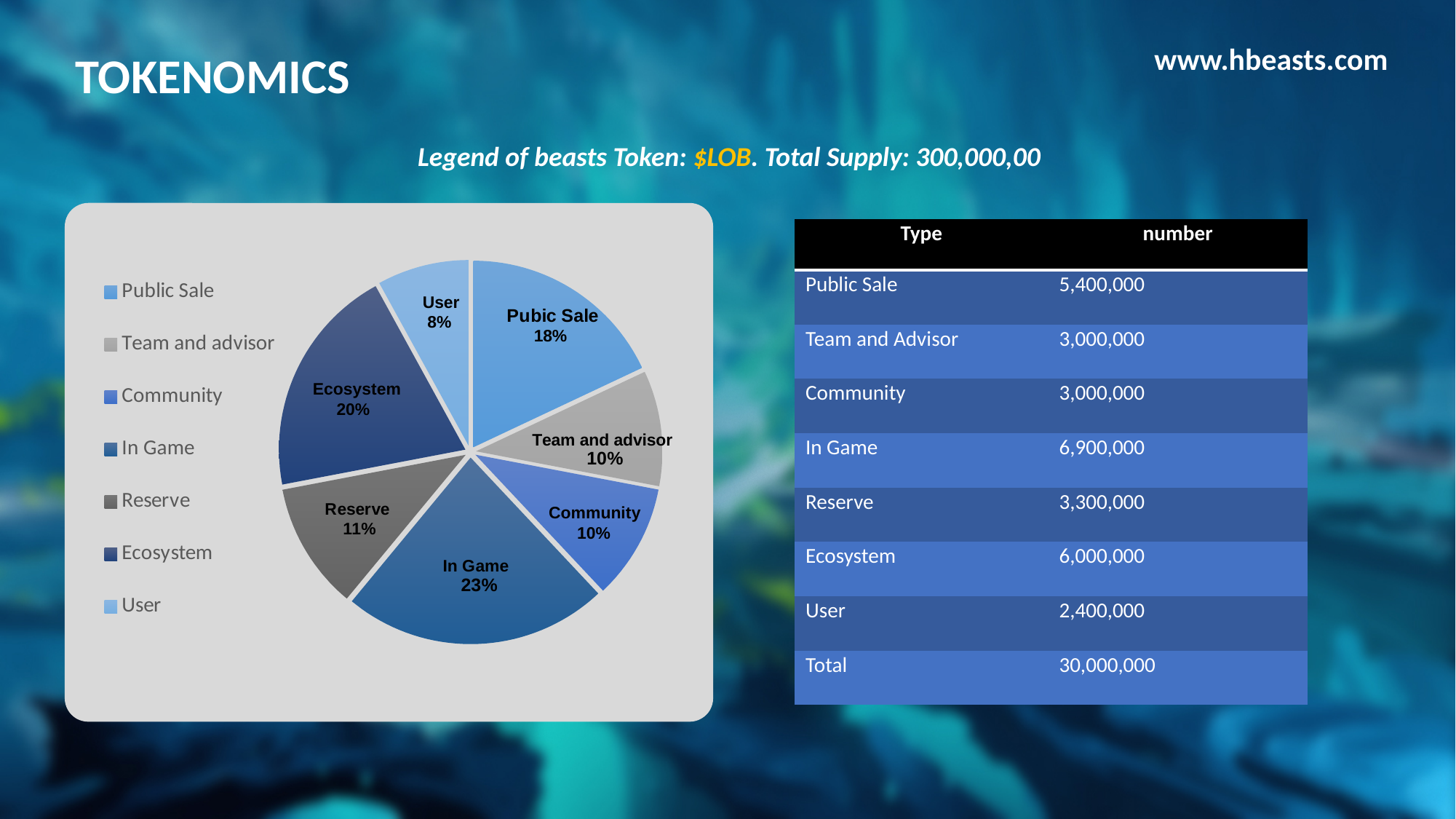

www.hbeasts.com
TOKENOMICS
 Legend of beasts Token: $LOB. Total Supply: 300,000,00

| Type | number |
| --- | --- |
| Public Sale | 5,400,000 |
| Team and Advisor | 3,000,000 |
| Community | 3,000,000 |
| In Game | 6,900,000 |
| Reserve | 3,300,000 |
| Ecosystem | 6,000,000 |
| User | 2,400,000 |
| Total | 30,000,000 |

### Chart

| Category | 占比 | 数量 |
|---|---|---|
| Public Sale | 0.18 | 5400000.0 |
| Team and advisor | 0.1 | 3000000.0 |
| Community | 0.1 | 3000000.0 |
| In Game | 0.23 | 6900000.0 |
| Reserve | 0.11 | 3300000.0 |
| Ecosystem | 0.2 | 6000000.0 |
| User | 0.08 | 2400000.0 |
User
 8%
Ecosystem
     20%

Community
      10%